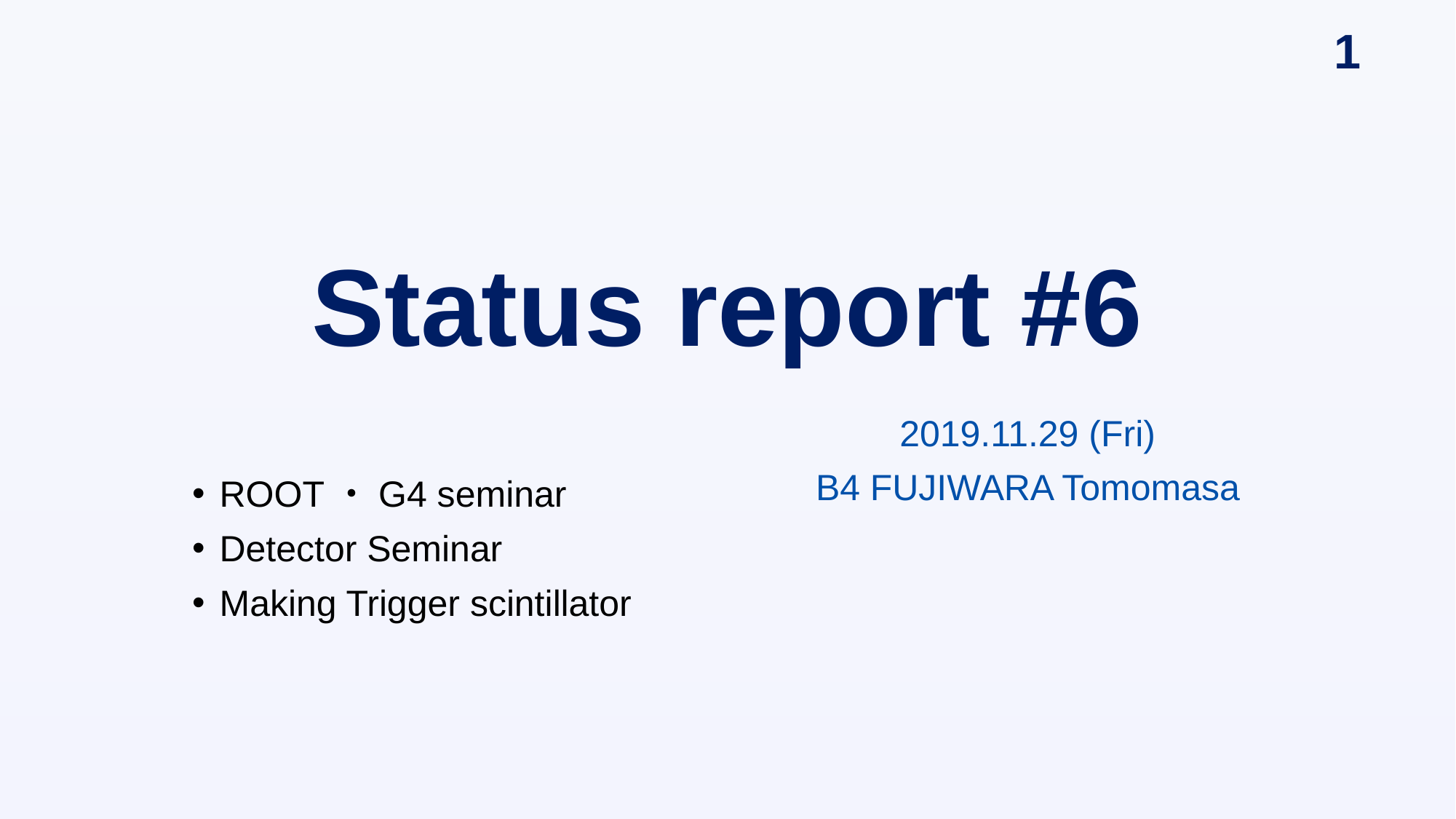

# Status report #6

2019.11.29 (Fri)
B4 FUJIWARA Tomomasa
ROOT・G4 seminar
Detector Seminar
Making Trigger scintillator